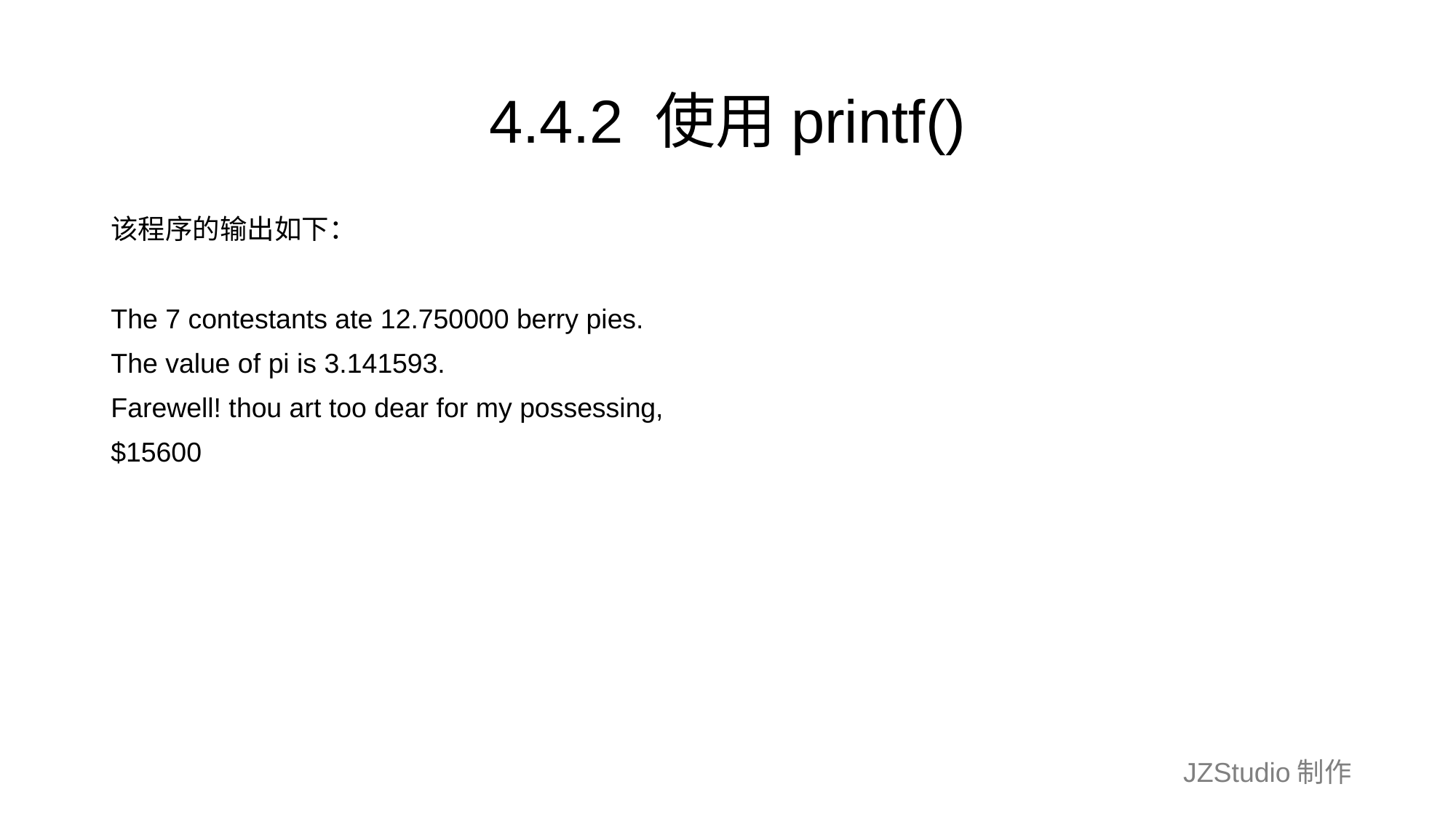

# 4.4.2 使用printf()
该程序的输出如下：

The 7 contestants ate 12.750000 berry pies.
The value of pi is 3.141593.
Farewell! thou art too dear for my possessing,
$15600